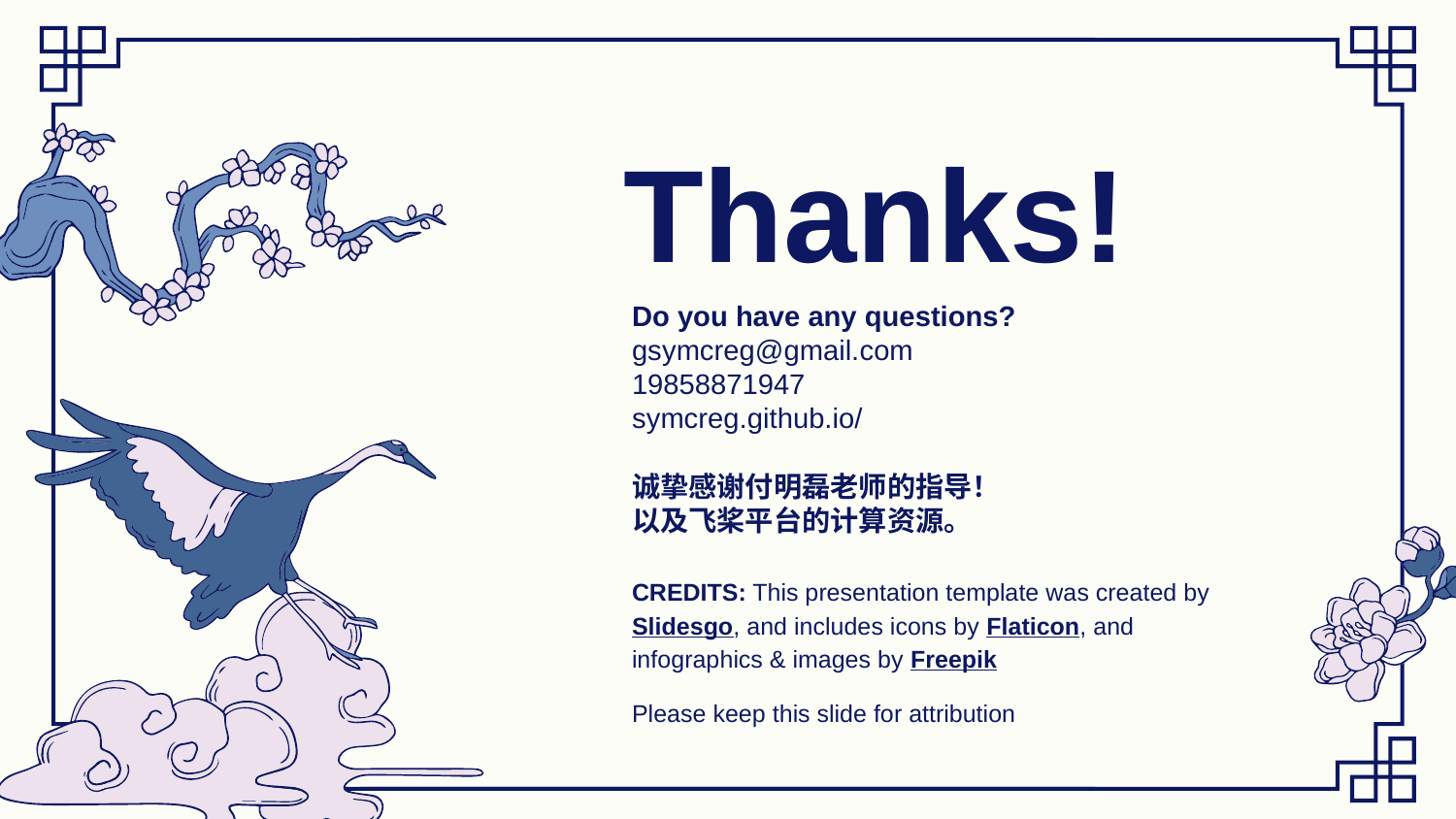

# Thanks!
Do you have any questions?
gsymcreg@gmail.com
19858871947
symcreg.github.io/
诚挚感谢付明磊老师的指导！
以及飞桨平台的计算资源。
Please keep this slide for attribution